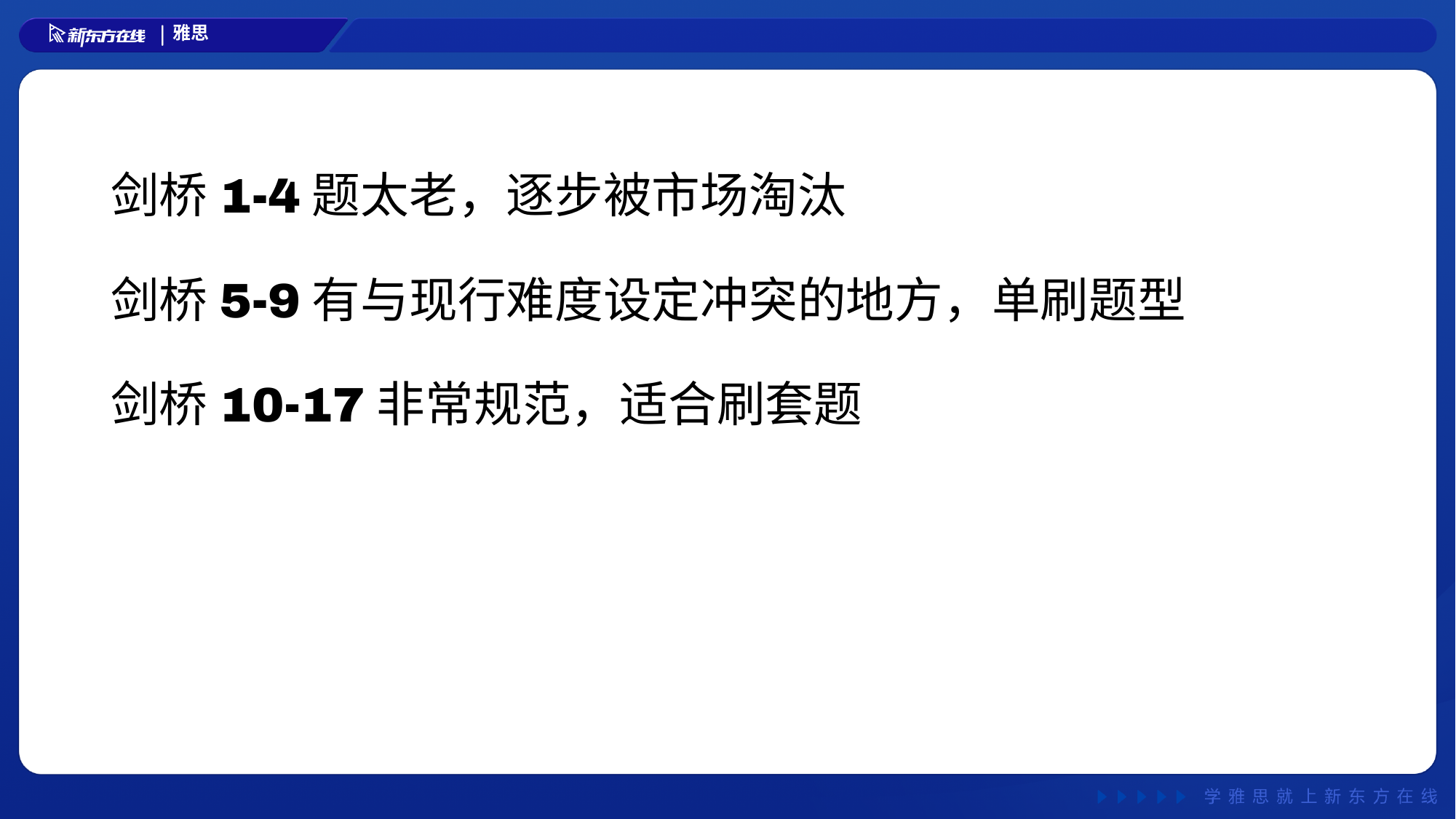

# 剑桥1-4题太老，逐步被市场淘汰 剑桥5-9有与现行难度设定冲突的地方，单刷题型 剑桥10-17非常规范，适合刷套题